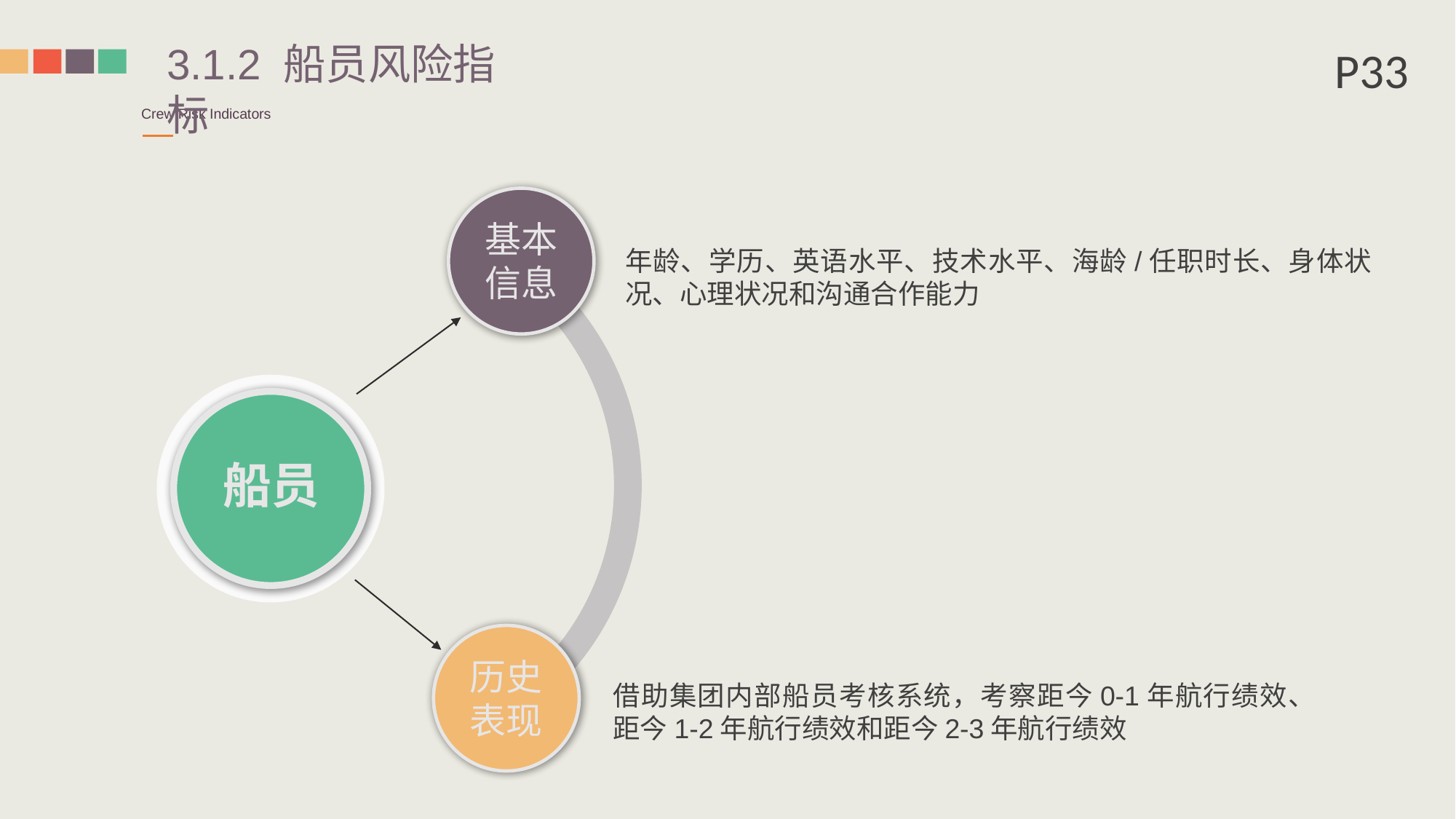

P33
3.1.2 船员风险指标
Crew Risk Indicators

基本信息
年龄、学历、英语水平、技术水平、海龄/任职时长、身体状况、心理状况和沟通合作能力

船员

历史表现
借助集团内部船员考核系统，考察距今0-1年航行绩效、距今1-2年航行绩效和距今2-3年航行绩效